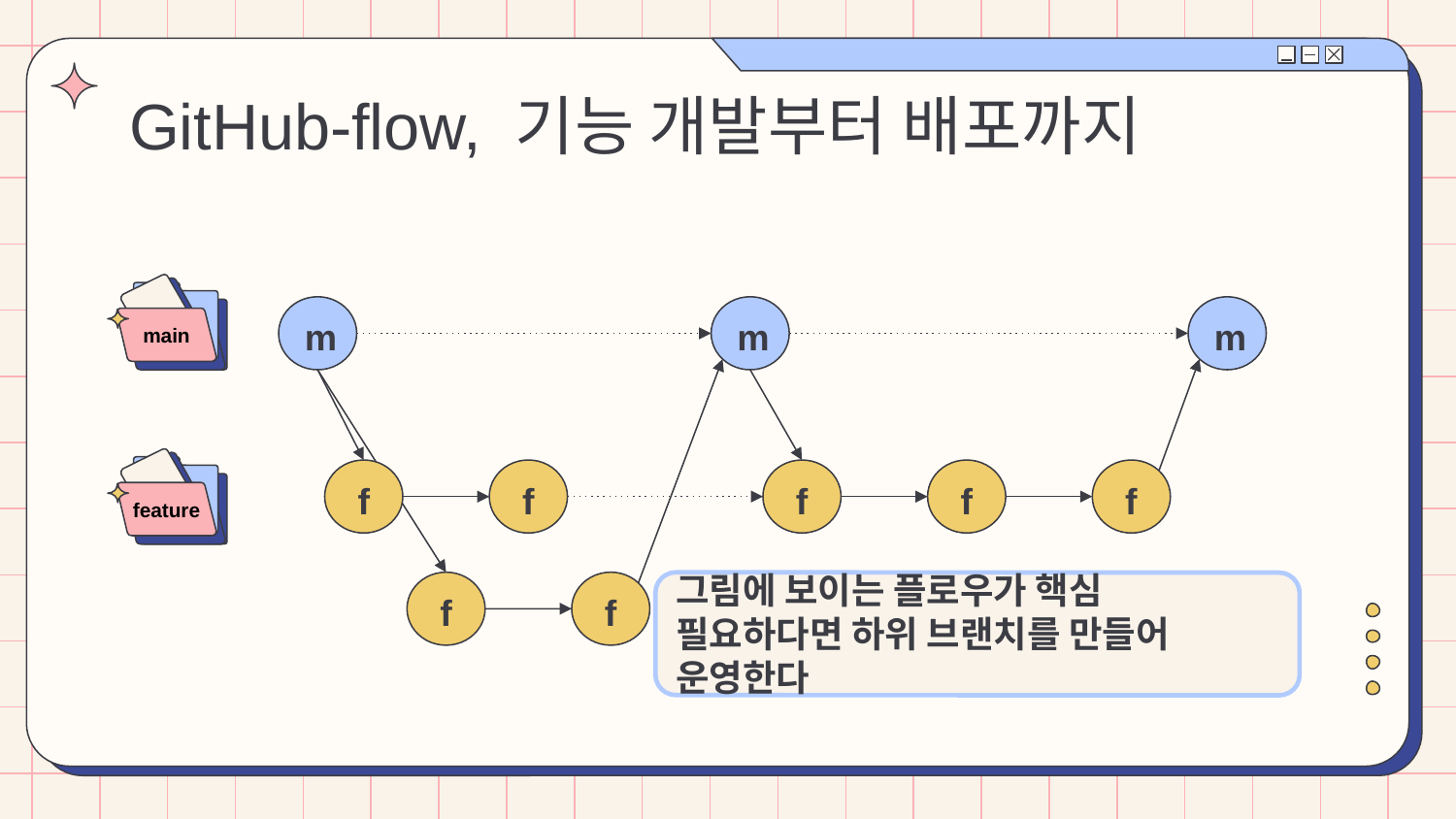

# GitHub-flow, 기능 개발부터 배포까지

main

m
m
m

feature

f
f
f
f
f
f
f
그림에 보이는 플로우가 핵심
필요하다면 하위 브랜치를 만들어 운영한다